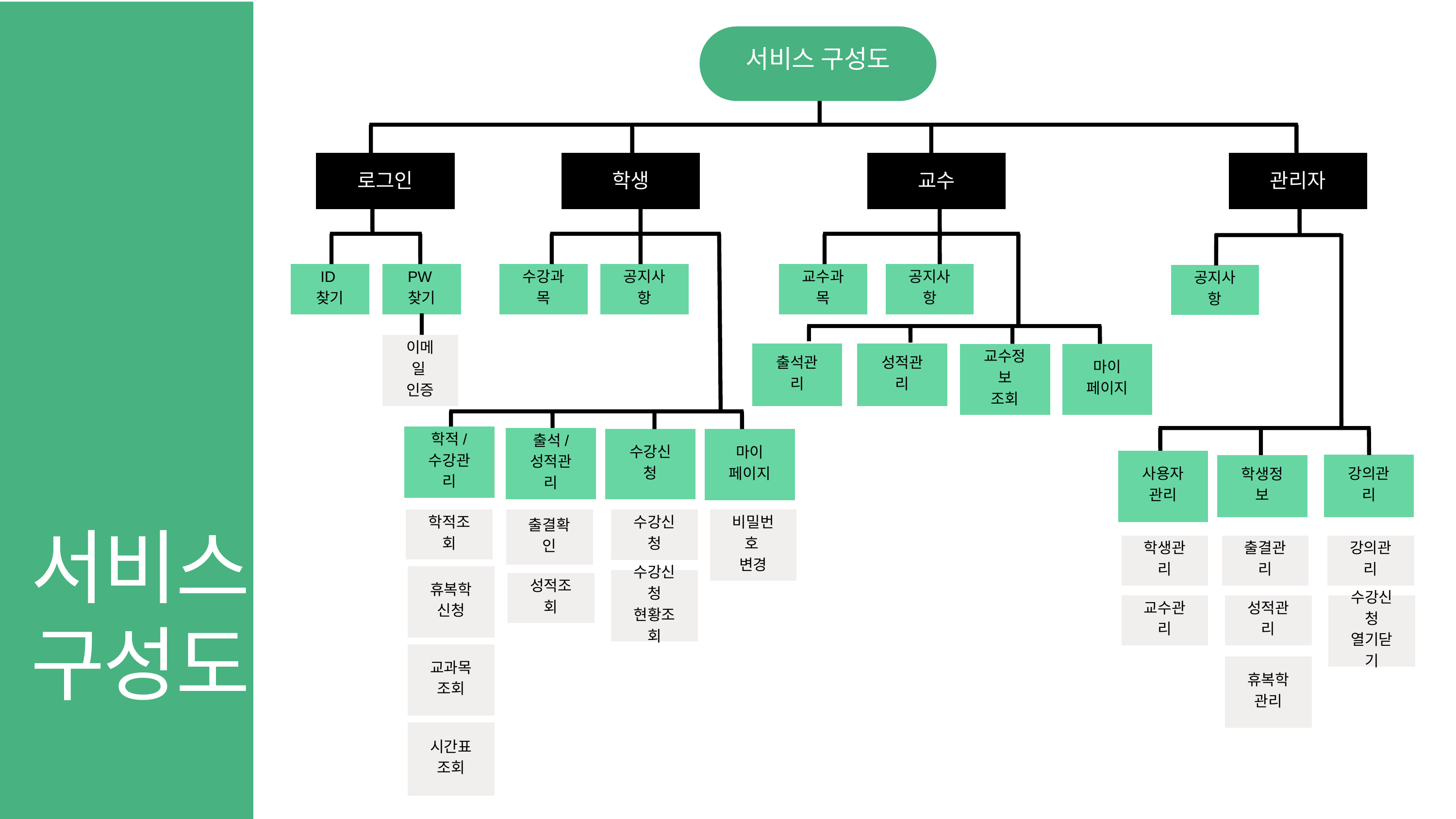

서비스 구성도

로그인

학생

교수

관리자

ID찾기

PW찾기

수강과목

공지사항

교수과목

공지사항

공지사항

이메일
인증

출석관리

성적관리

교수정보
조회

마이
페이지

학적/
수강관리

출석/
성적관리

수강신청

마이
페이지

사용자
관리

강의관리

학생정보

학적조회

출결확인

수강신청

비밀번호
변경

학생관리

출결관리

강의관리

휴복학
신청

수강신청
현황조회

성적조회

교수관리

성적관리

수강신청
열기닫기

교과목
조회

휴복학
관리

시간표
조회
서비스
구성도